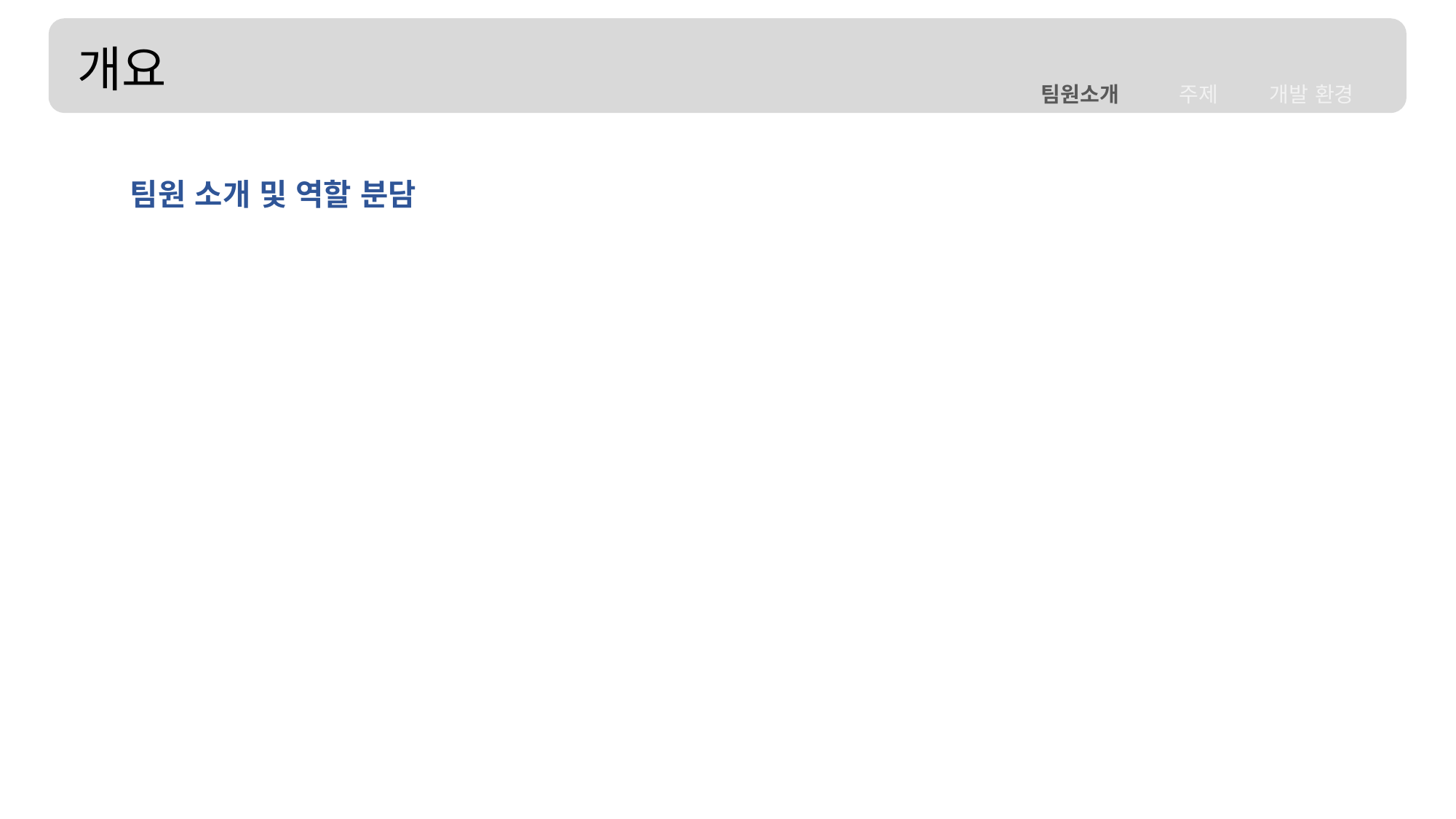

개요
개발 환경
주제
팀원소개
팀원 소개 및 역할 분담